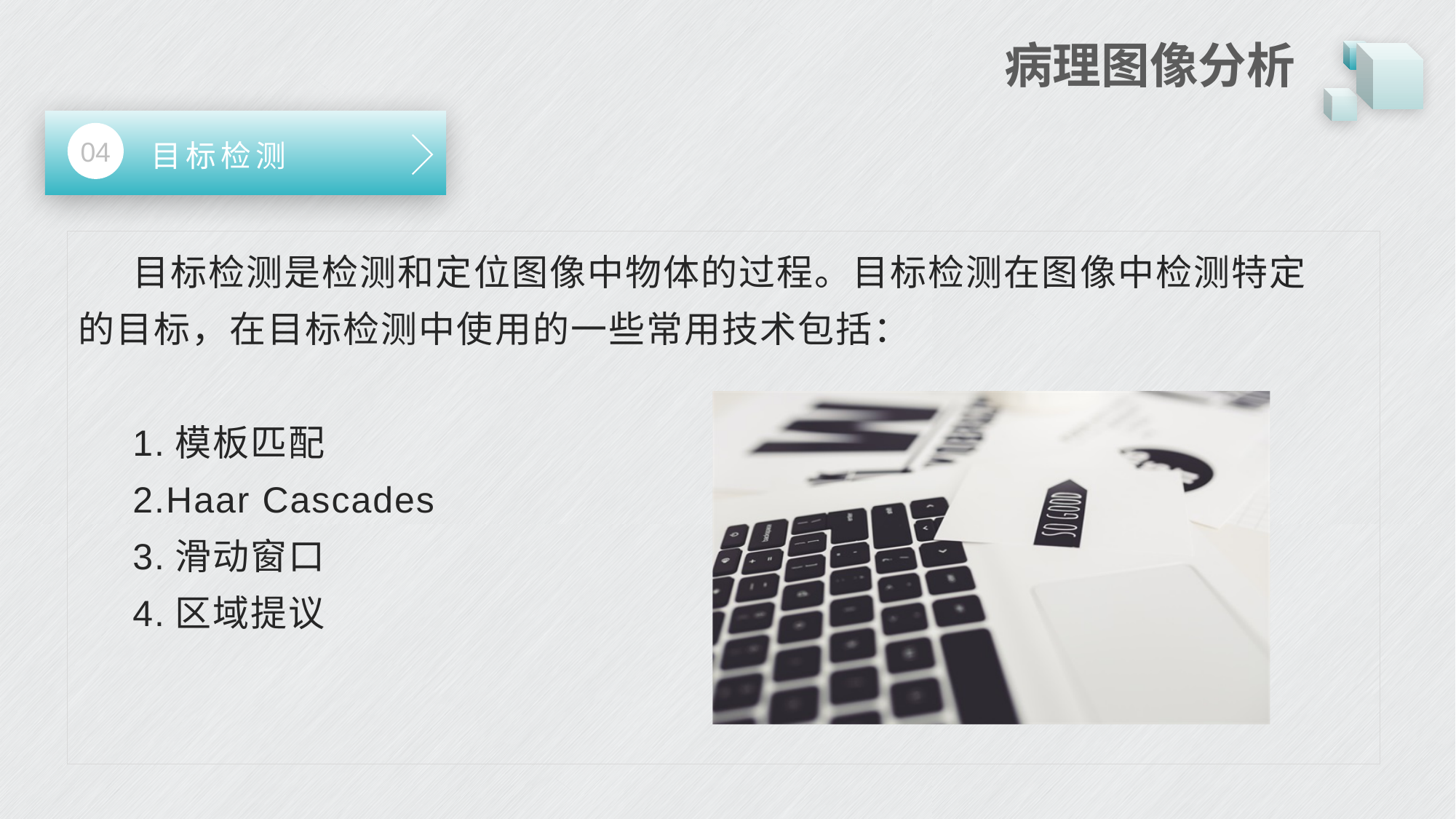

# 病理图像分析

04
目标检测

目标检测是检测和定位图像中物体的过程。目标检测在图像中检测特定的目标，在目标检测中使用的一些常用技术包括：

1.模板匹配
2.Haar Cascades
3.滑动窗口
4.区域提议